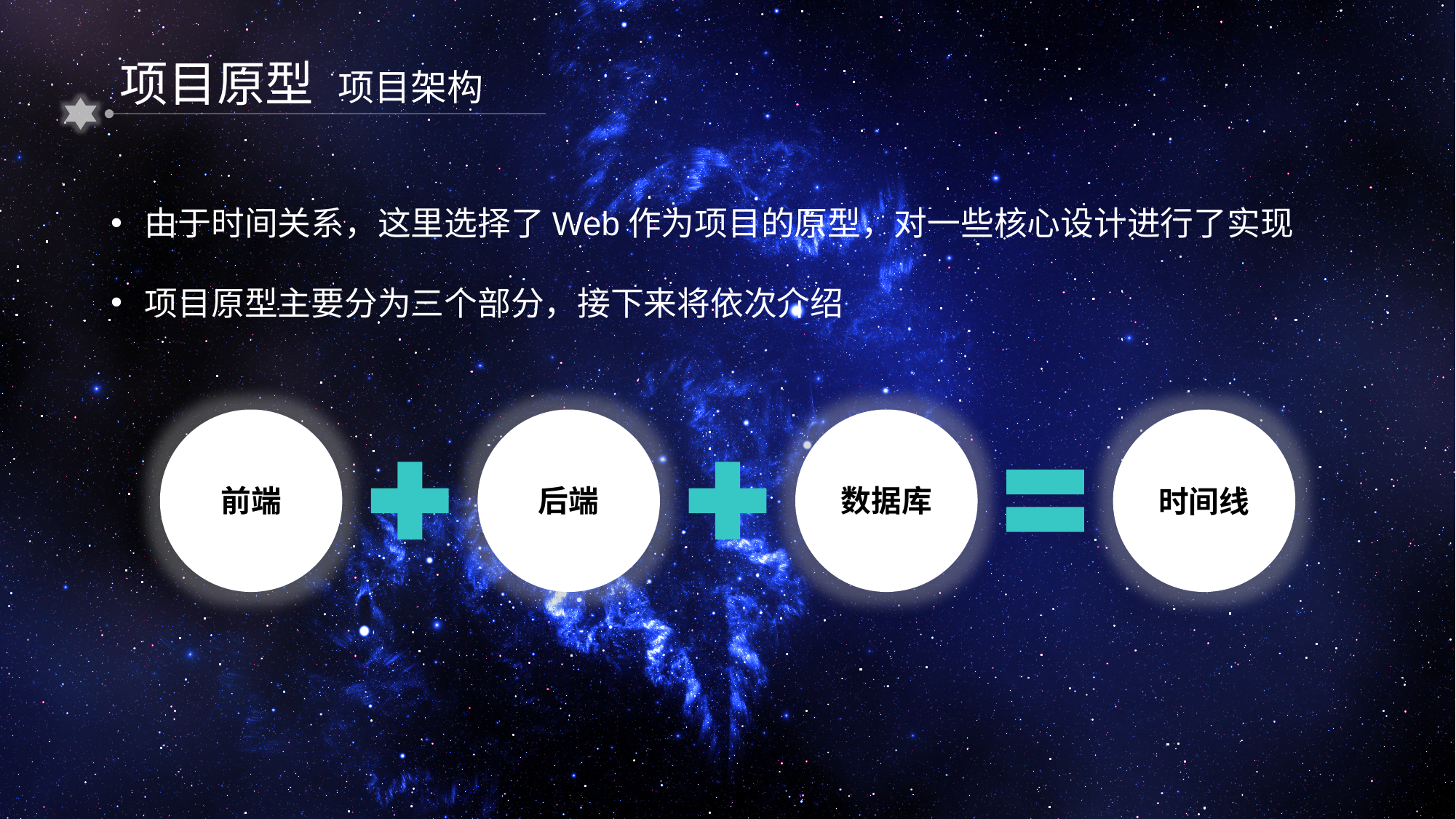

项目原型
项目架构
由于时间关系，这里选择了Web作为项目的原型，对一些核心设计进行了实现
项目原型主要分为三个部分，接下来将依次介绍

数据库
前端
后端
时间线